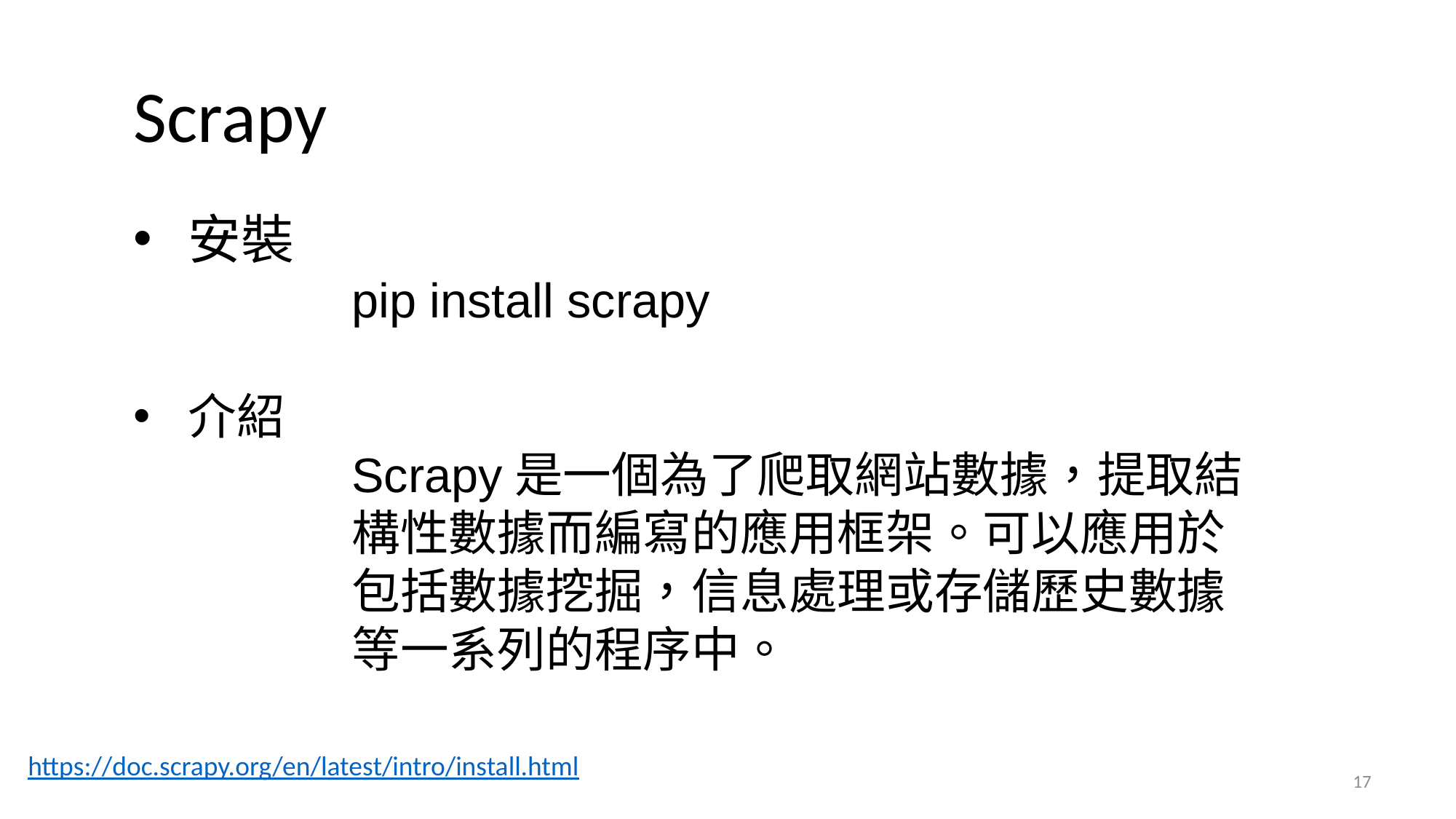

# Scrapy
安裝
	pip install scrapy

介紹
Scrapy是一個為了爬取網站數據，提取結構性數據而編寫的應用框架。可以應用於包括數據挖掘，信息處理或存儲歷史數據等一系列的程序中。
https://doc.scrapy.org/en/latest/intro/install.html
17